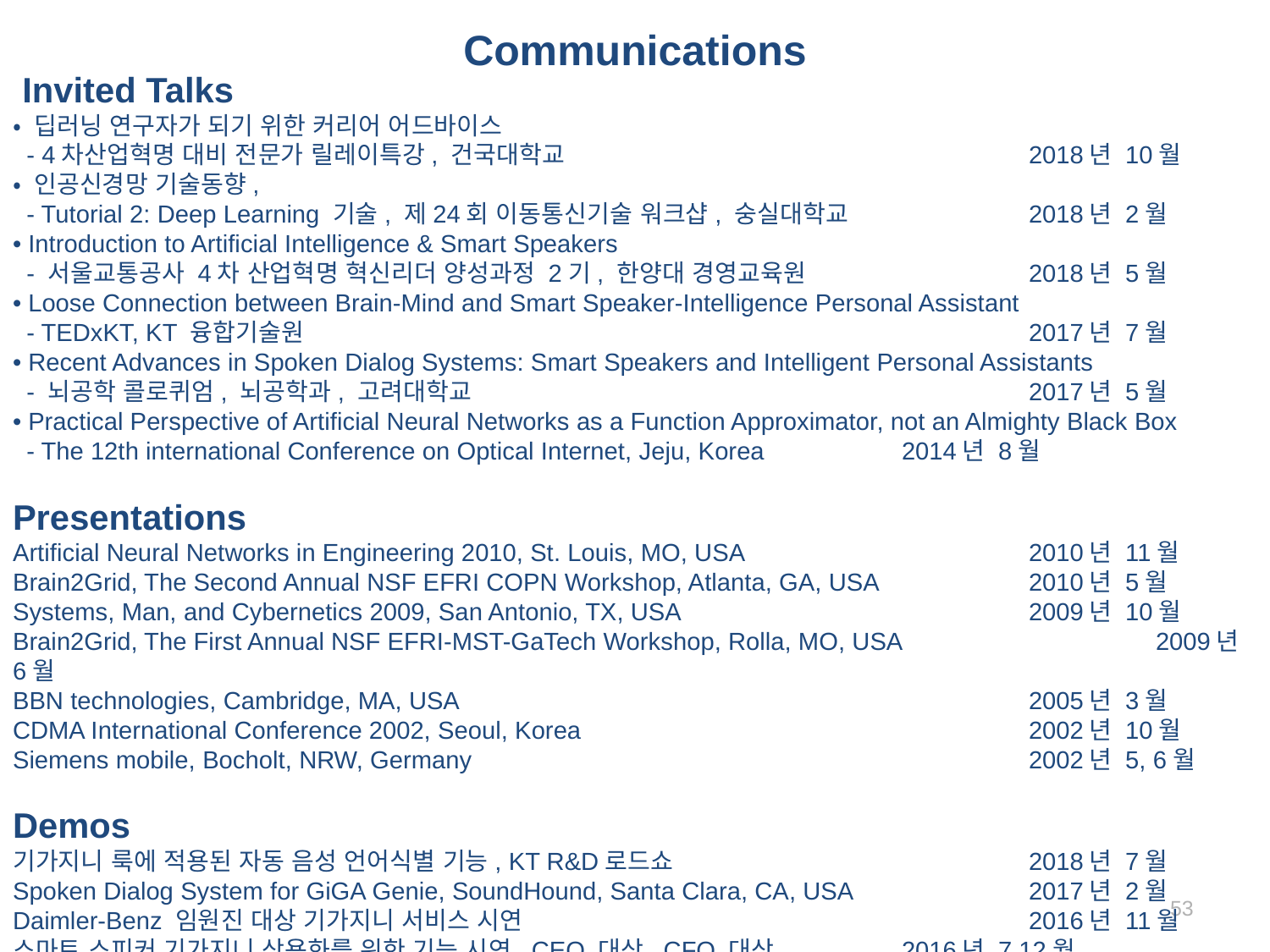

Communications
 Invited Talks
• 딥러닝 연구자가 되기 위한 커리어 어드바이스
  - 4차산업혁명 대비 전문가 릴레이특강, 건국대학교			   	2018년 10월
• 인공신경망 기술동향,
  - Tutorial 2: Deep Learning 기술, 제24회 이동통신기술 워크샵, 숭실대학교   		2018년 2월
• Introduction to Artificial Intelligence & Smart Speakers
  - 서울교통공사 4차 산업혁명 혁신리더 양성과정 2기, 한양대 경영교육원    		2018년 5월
• Loose Connection between Brain-Mind and Smart Speaker-Intelligence Personal Assistant
  - TEDxKT, KT 융합기술원						2017년 7월
• Recent Advances in Spoken Dialog Systems: Smart Speakers and Intelligent Personal Assistants
  - 뇌공학 콜로퀴엄, 뇌공학과, 고려대학교				           	2017년 5월
• Practical Perspective of Artificial Neural Networks as a Function Approximator, not an Almighty Black Box
  - The 12th international Conference on Optical Internet, Jeju, Korea	           	2014년 8월

Presentations
Artificial Neural Networks in Engineering 2010, St. Louis, MO, USA		   	2010년 11월
Brain2Grid, The Second Annual NSF EFRI COPN Workshop, Atlanta, GA, USA	   	2010년 5월
Systems, Man, and Cybernetics 2009, San Antonio, TX, USA			2009년 10월
Brain2Grid, The First Annual NSF EFRI-MST-GaTech Workshop, Rolla, MO, USA	   	2009년 6월
BBN technologies, Cambridge, MA, USA					2005년 3월
CDMA International Conference 2002, Seoul, Korea				2002년 10월
Siemens mobile, Bocholt, NRW, Germany					2002년 5, 6월

Demos
기가지니 룩에 적용된 자동 음성 언어식별 기능, KT R&D로드쇼		   	2018년 7월
Spoken Dialog System for GiGA Genie, SoundHound, Santa Clara, CA, USA 	   	2017년 2월
Daimler-Benz 임원진 대상 기가지니 서비스 시연 				2016년 11월
스마트 스피커 기가지니 상용화를 위한 기능 시연, CEO 대상, CFO 대상	   	2016년 7,12월
53